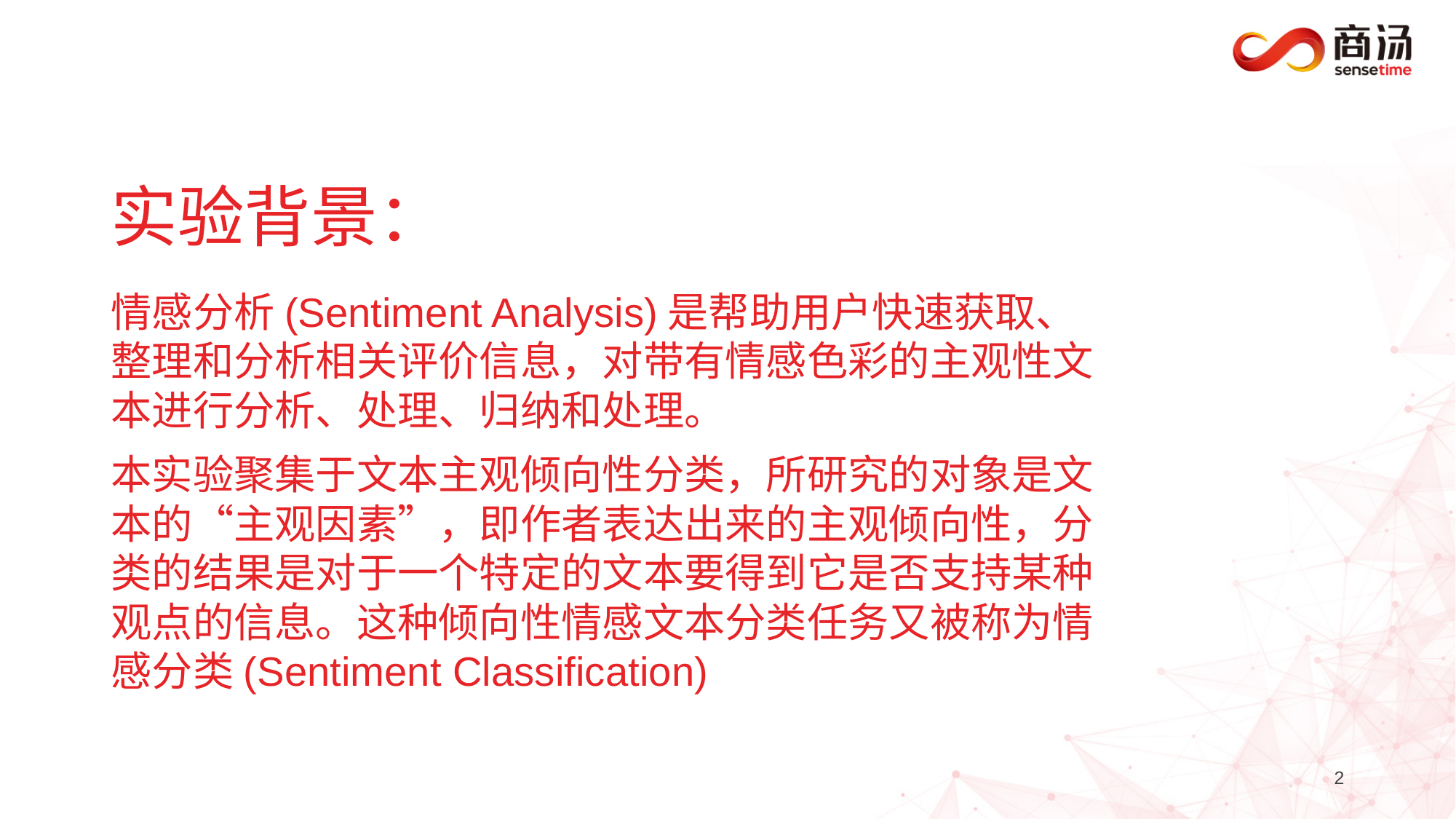

# 实验背景：
情感分析(Sentiment Analysis)是帮助用户快速获取、整理和分析相关评价信息，对带有情感色彩的主观性文本进行分析、处理、归纳和处理。
本实验聚集于文本主观倾向性分类，所研究的对象是文本的“主观因素”，即作者表达出来的主观倾向性，分类的结果是对于一个特定的文本要得到它是否支持某种观点的信息。这种倾向性情感文本分类任务又被称为情感分类(Sentiment Classification)
2